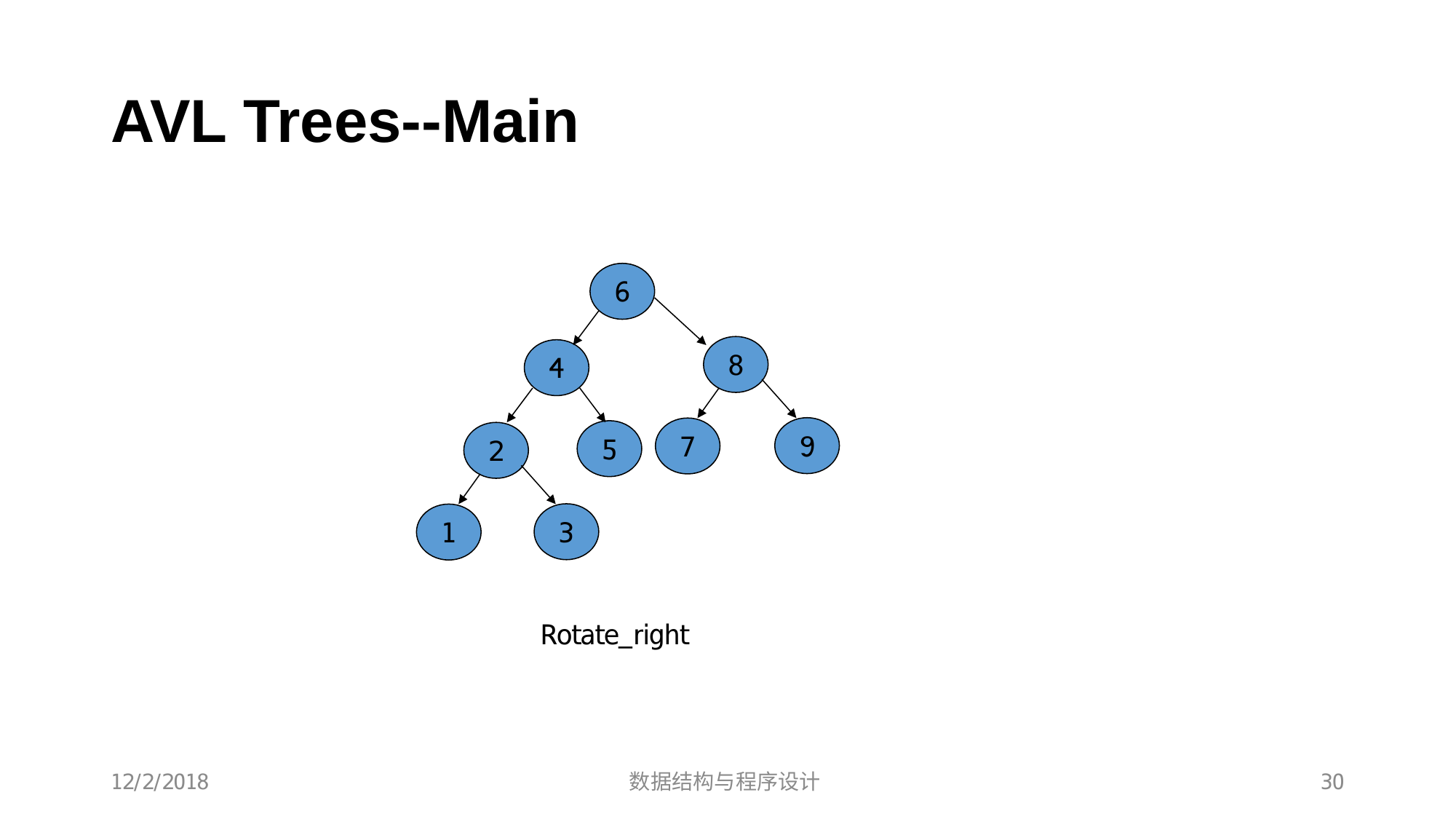

# AVL Trees--Main
6

8
4

9
7
5
2

3
1
Rotate_right
12/2/2018
数据结构与程序设计
30